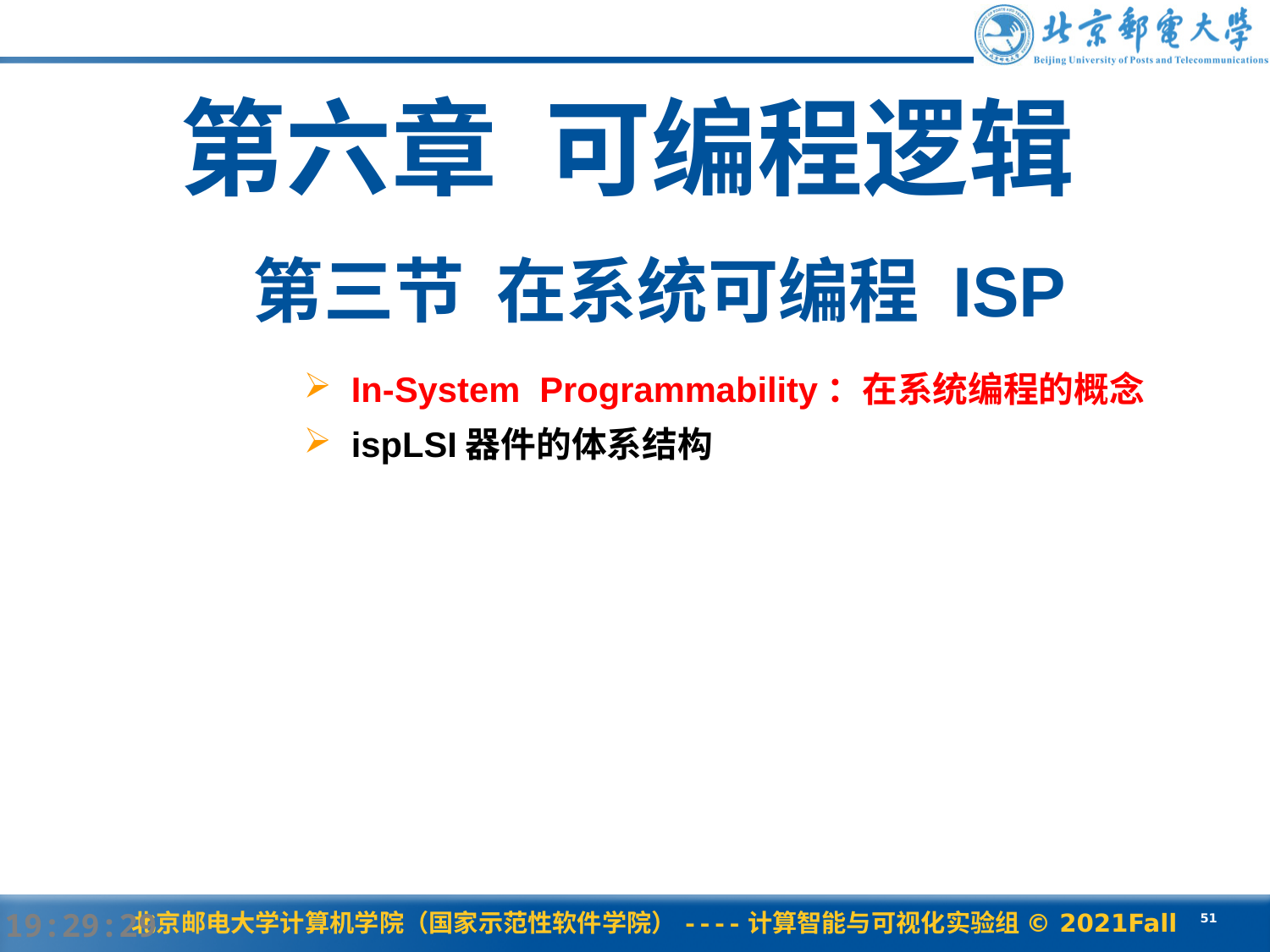

第六章  可编程逻辑
# 第三节  在系统可编程 ISP
In-System  Programmability：在系统编程的概念
ispLSI器件的体系结构